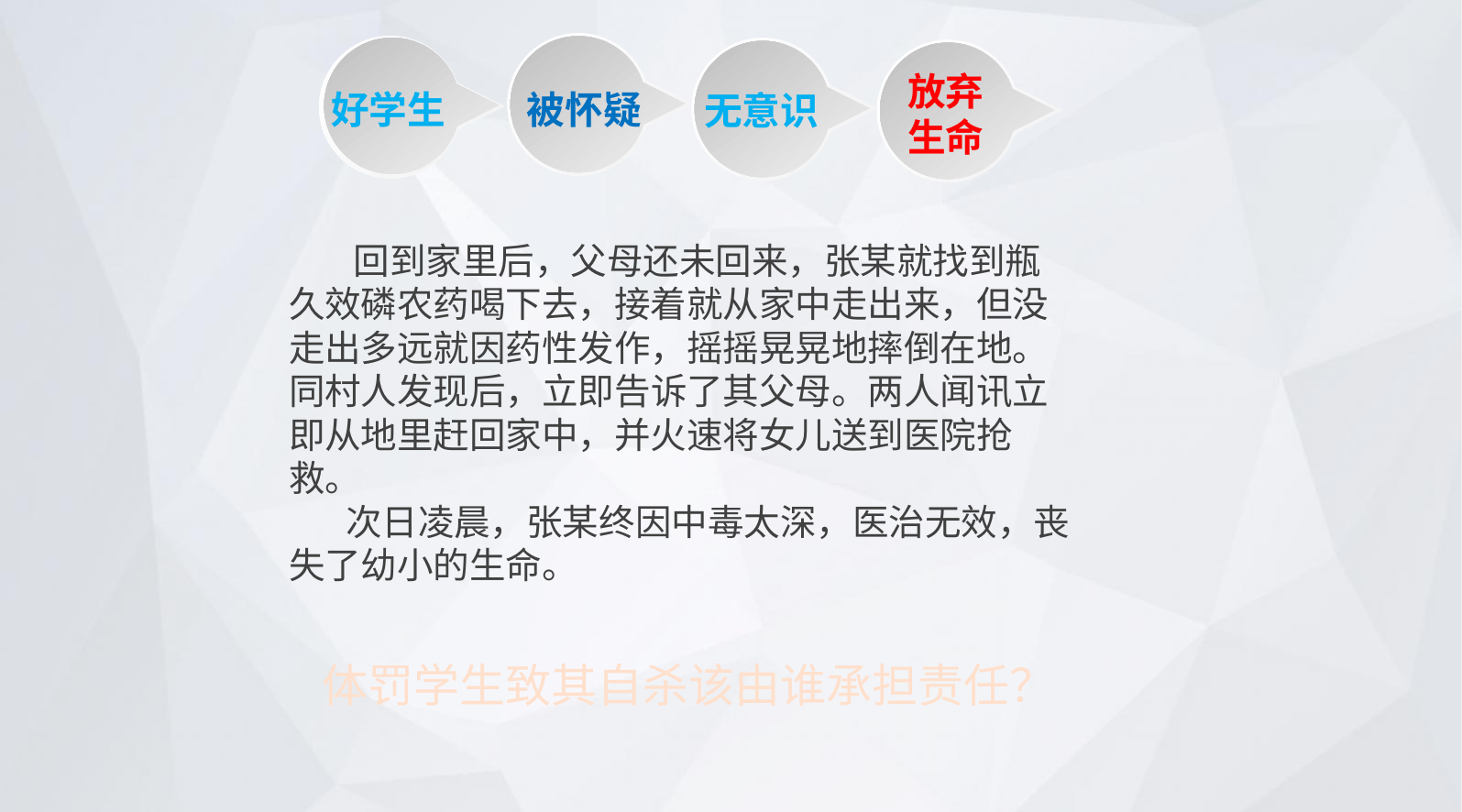

被怀疑

好学生

无意识

放弃生命
       回到家里后，父母还未回来，张某就找到瓶久效磷农药喝下去，接着就从家中走出来，但没走出多远就因药性发作，摇摇晃晃地摔倒在地。同村人发现后，立即告诉了其父母。两人闻讯立即从地里赶回家中，并火速将女儿送到医院抢救。
      次日凌晨，张某终因中毒太深，医治无效，丧失了幼小的生命。

体罚学生致其自杀该由谁承担责任？